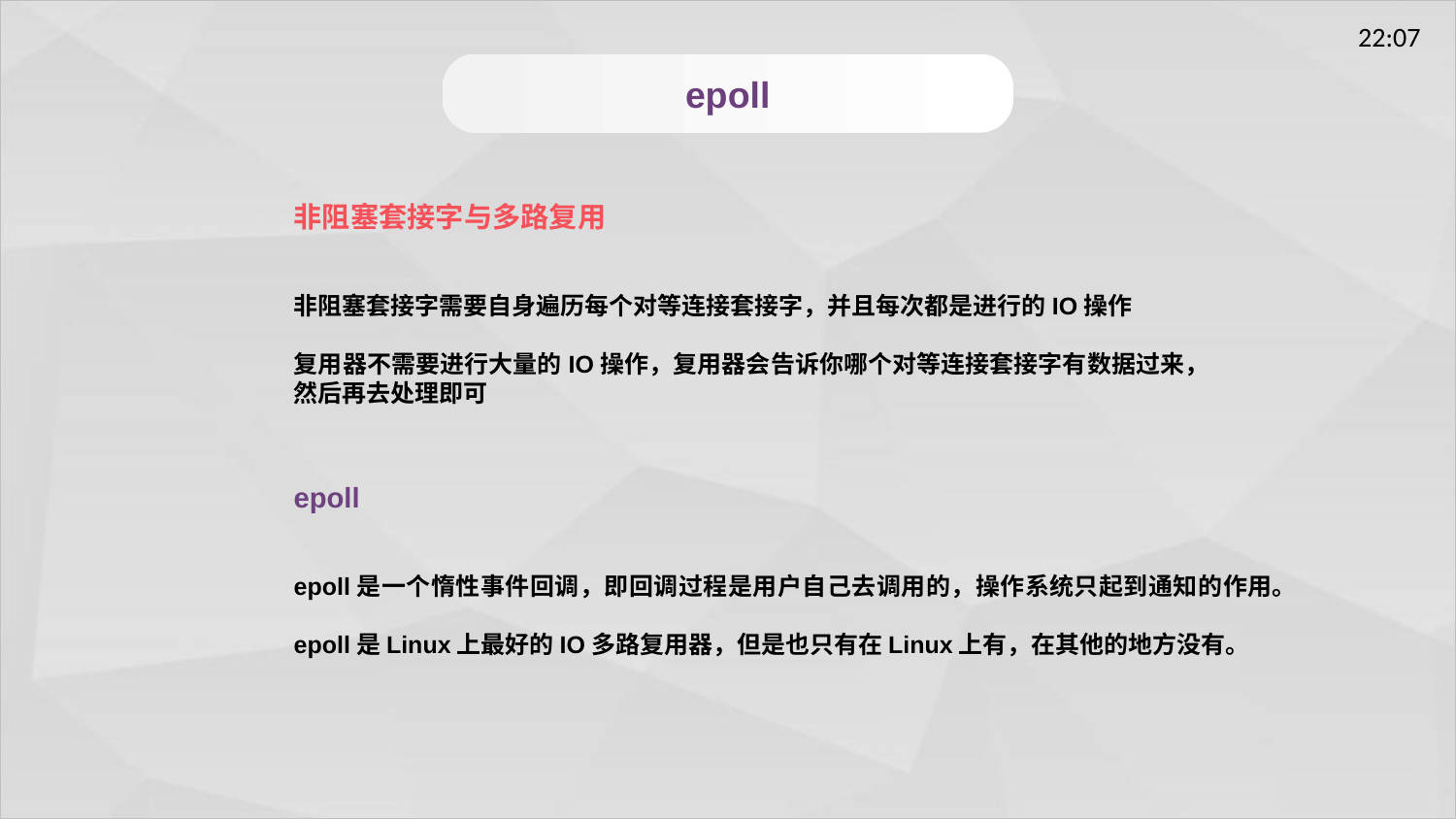

epoll
非阻塞套接字与多路复用
非阻塞套接字需要自身遍历每个对等连接套接字，并且每次都是进行的IO操作

复用器不需要进行大量的IO操作，复用器会告诉你哪个对等连接套接字有数据过来，然后再去处理即可
epoll
epoll是一个惰性事件回调，即回调过程是用户自己去调用的，操作系统只起到通知的作用。

epoll是Linux上最好的IO多路复用器，但是也只有在Linux上有，在其他的地方没有。